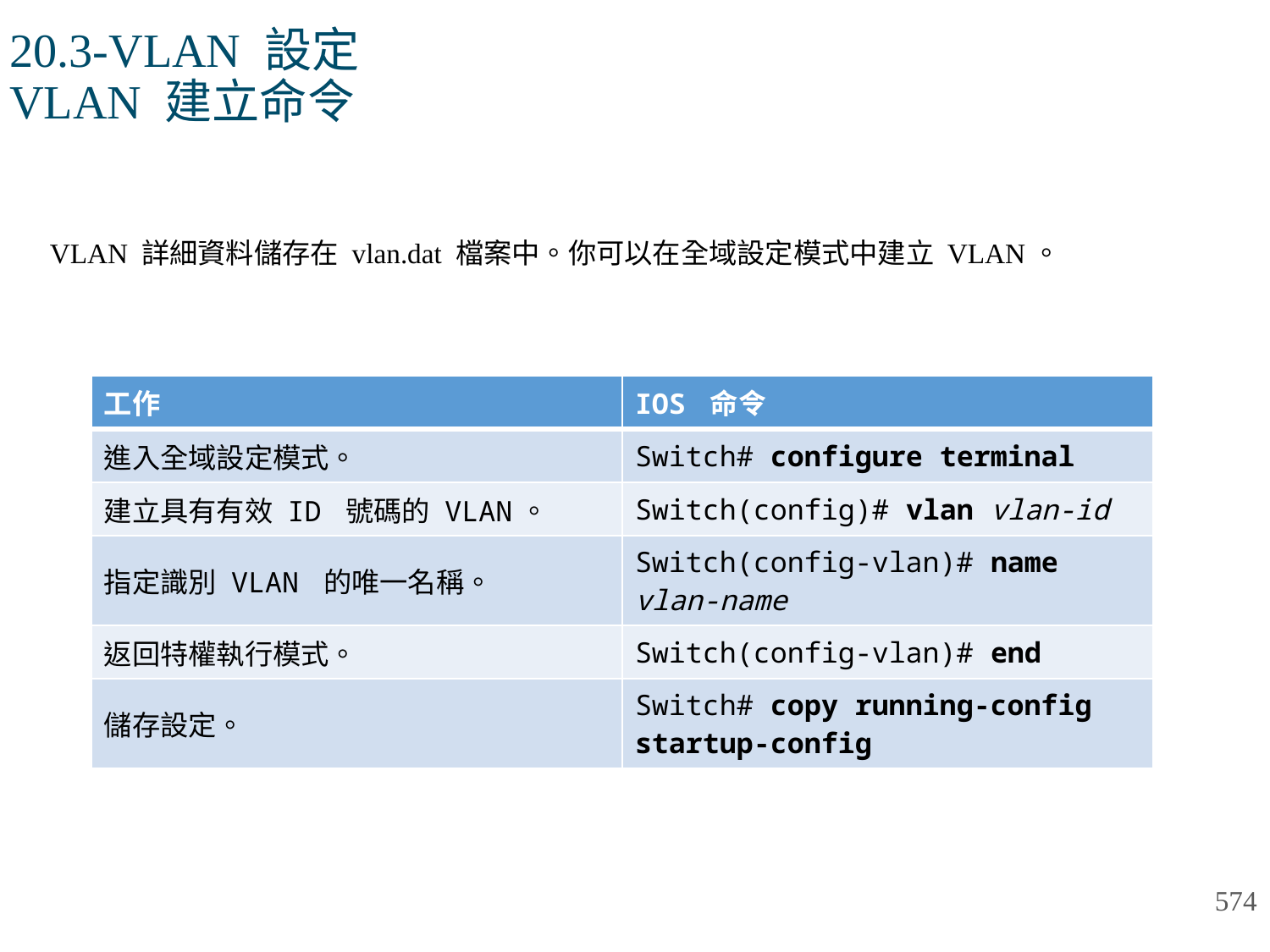

# 20.3-VLAN 設定 VLAN 建立命令
VLAN 詳細資料儲存在 vlan.dat 檔案中。你可以在全域設定模式中建立 VLAN。
| 工作 | IOS 命令 |
| --- | --- |
| 進入全域設定模式。 | Switch# configure terminal |
| 建立具有有效 ID 號碼的 VLAN。 | Switch(config)# vlan vlan-id |
| 指定識別 VLAN 的唯一名稱。 | Switch(config-vlan)# name vlan-name |
| 返回特權執行模式。 | Switch(config-vlan)# end |
| 儲存設定。 | Switch# copy running-config startup-config |
574